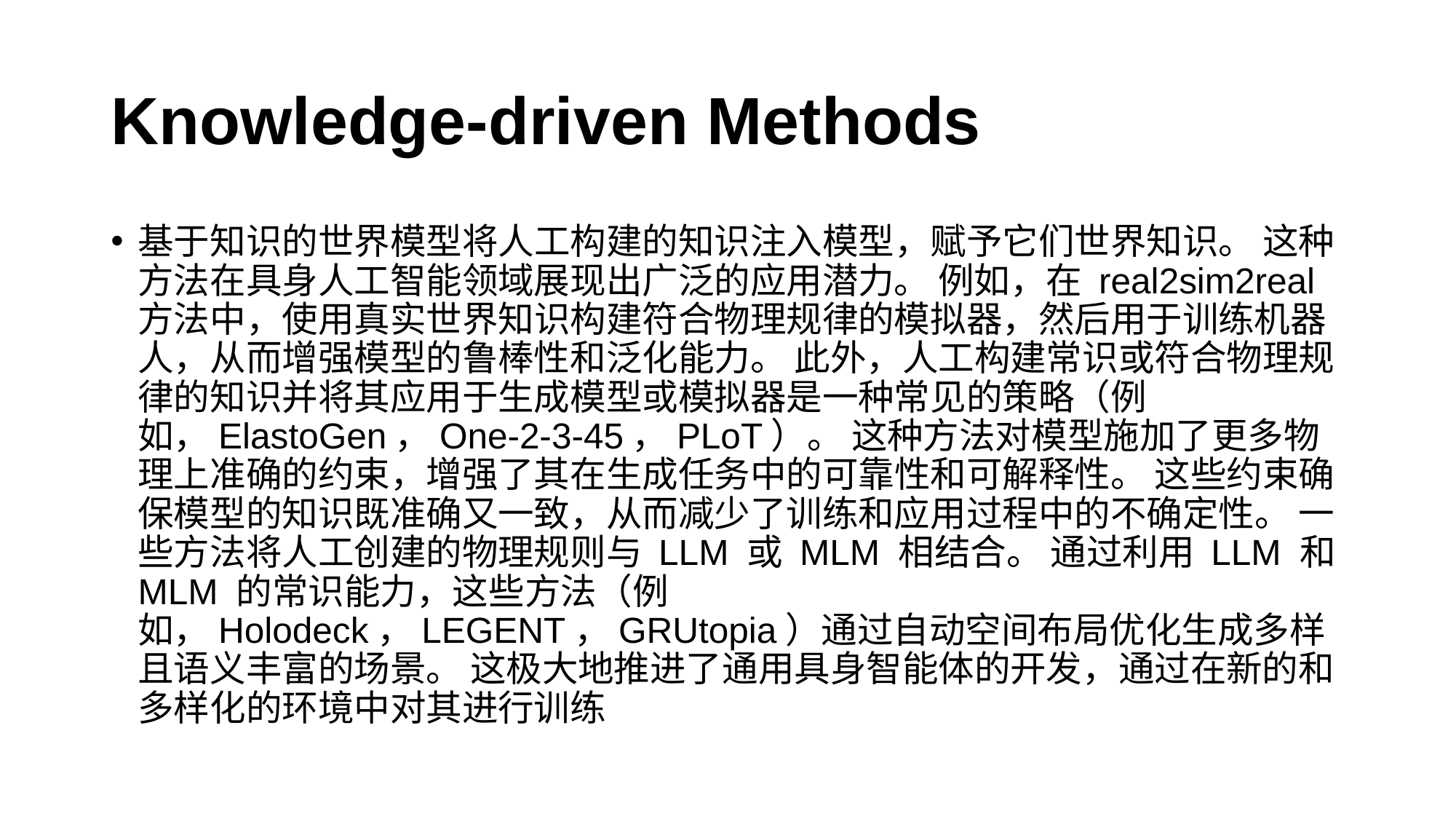

# Knowledge-driven Methods
基于知识的世界模型将人工构建的知识注入模型，赋予它们世界知识。 这种方法在具身人工智能领域展现出广泛的应用潜力。 例如，在 real2sim2real 方法中，使用真实世界知识构建符合物理规律的模拟器，然后用于训练机器人，从而增强模型的鲁棒性和泛化能力。 此外，人工构建常识或符合物理规律的知识并将其应用于生成模型或模拟器是一种常见的策略（例如，ElastoGen，One-2-3-45，PLoT）。 这种方法对模型施加了更多物理上准确的约束，增强了其在生成任务中的可靠性和可解释性。 这些约束确保模型的知识既准确又一致，从而减少了训练和应用过程中的不确定性。 一些方法将人工创建的物理规则与 LLM 或 MLM 相结合。 通过利用 LLM 和 MLM 的常识能力，这些方法（例如，Holodeck，LEGENT，GRUtopia）通过自动空间布局优化生成多样且语义丰富的场景。 这极大地推进了通用具身智能体的开发，通过在新的和多样化的环境中对其进行训练